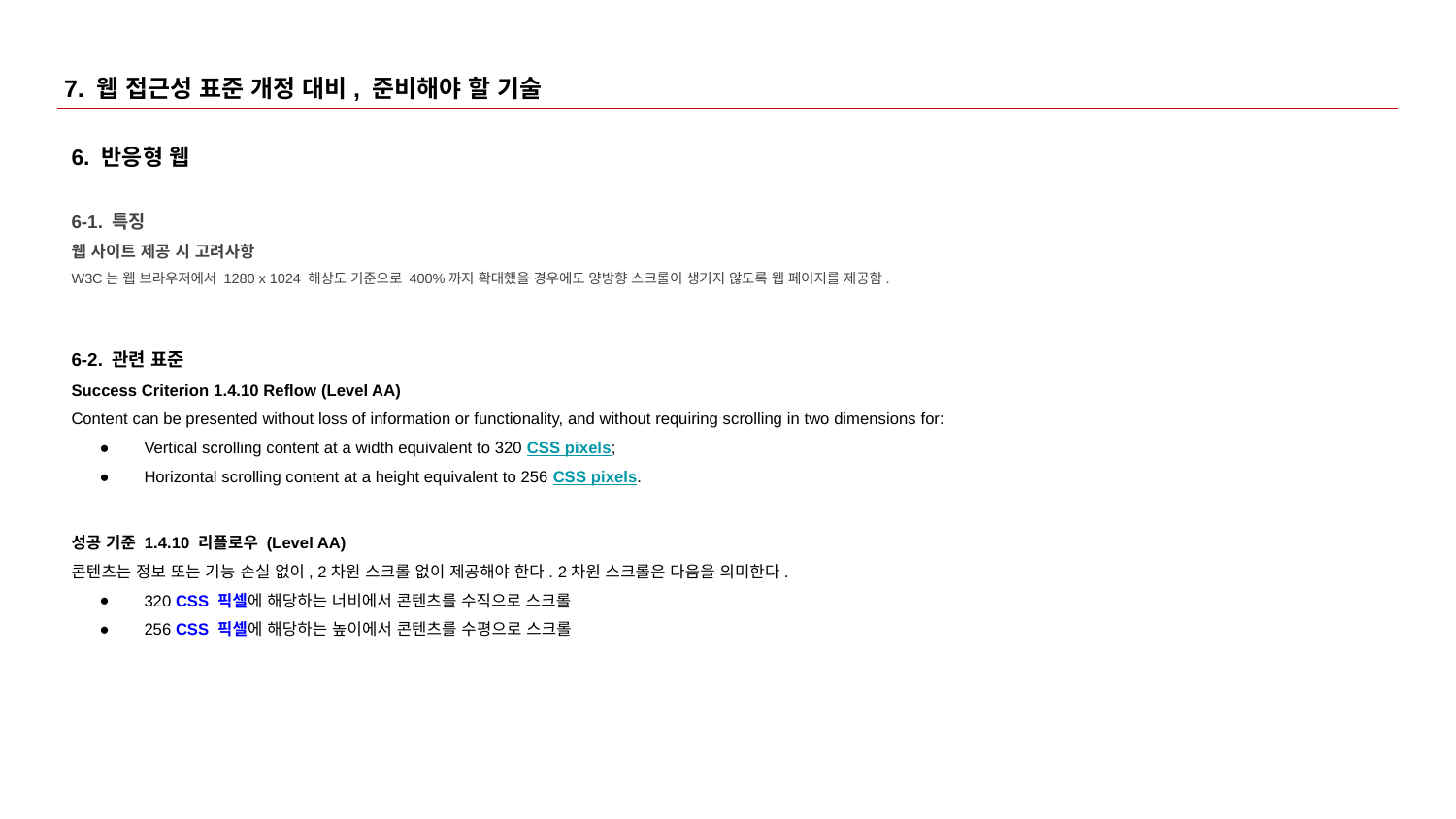

# 7. 웹 접근성 표준 개정 대비, 준비해야 할 기술
6. 반응형 웹

6-1. 특징
웹 사이트 제공 시 고려사항
W3C는 웹 브라우저에서 1280 x 1024 해상도 기준으로 400%까지 확대했을 경우에도 양방향 스크롤이 생기지 않도록 웹 페이지를 제공함.

6-2. 관련 표준
Success Criterion 1.4.10 Reflow (Level AA)
Content can be presented without loss of information or functionality, and without requiring scrolling in two dimensions for:
Vertical scrolling content at a width equivalent to 320 CSS pixels;
Horizontal scrolling content at a height equivalent to 256 CSS pixels.

성공 기준 1.4.10 리플로우 (Level AA)
콘텐츠는 정보 또는 기능 손실 없이, 2차원 스크롤 없이 제공해야 한다. 2차원 스크롤은 다음을 의미한다.
320 CSS 픽셀에 해당하는 너비에서 콘텐츠를 수직으로 스크롤
256 CSS 픽셀에 해당하는 높이에서 콘텐츠를 수평으로 스크롤